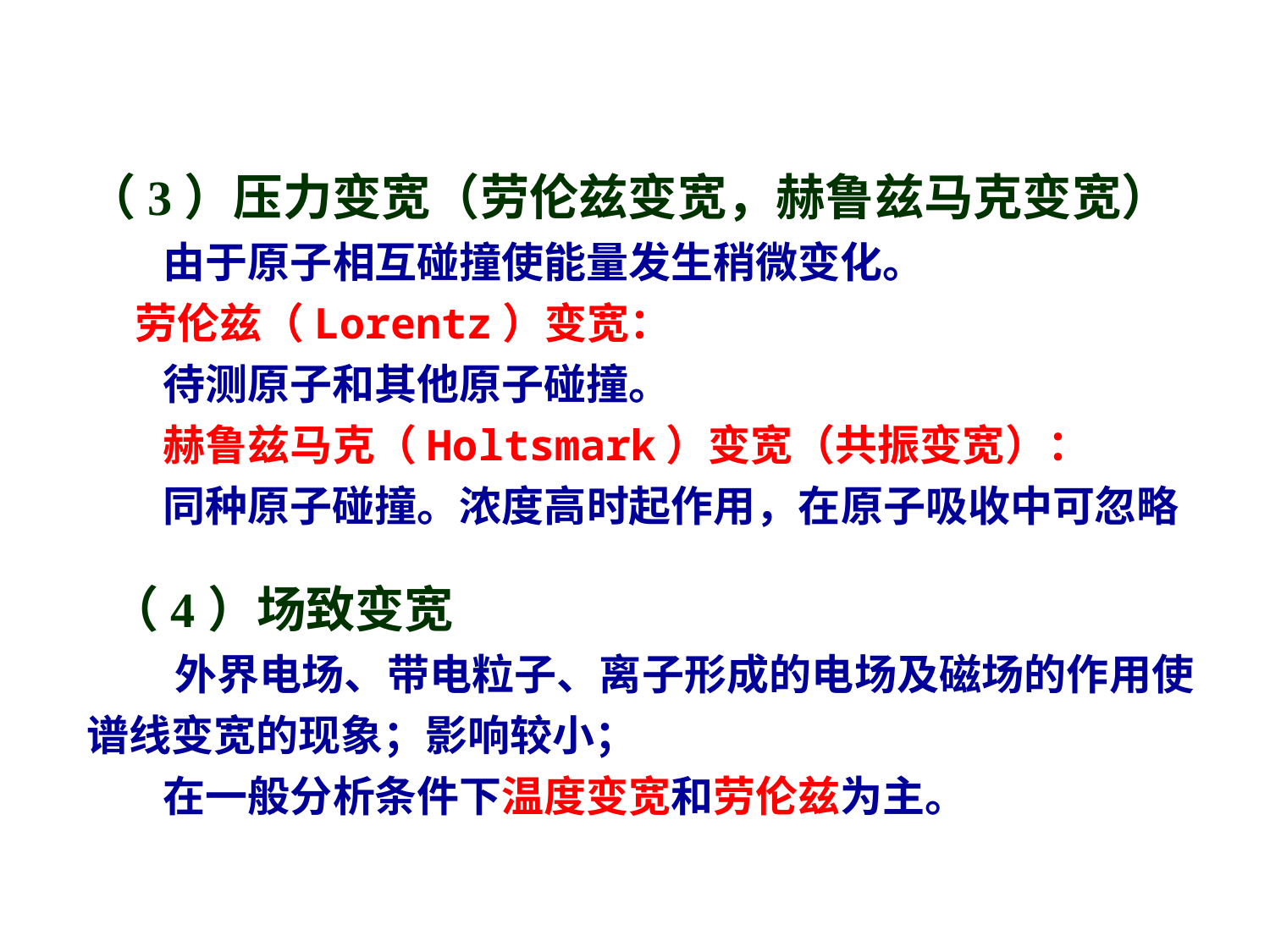

（3）压力变宽（劳伦兹变宽，赫鲁兹马克变宽）
       由于原子相互碰撞使能量发生稍微变化。
    劳伦兹（Lorentz）变宽：
       待测原子和其他原子碰撞。
       赫鲁兹马克（Holtsmark）变宽（共振变宽）：
       同种原子碰撞。浓度高时起作用，在原子吸收中可忽略
 （4）场致变宽
        外界电场、带电粒子、离子形成的电场及磁场的作用使谱线变宽的现象；影响较小；
       在一般分析条件下温度变宽和劳伦兹为主。